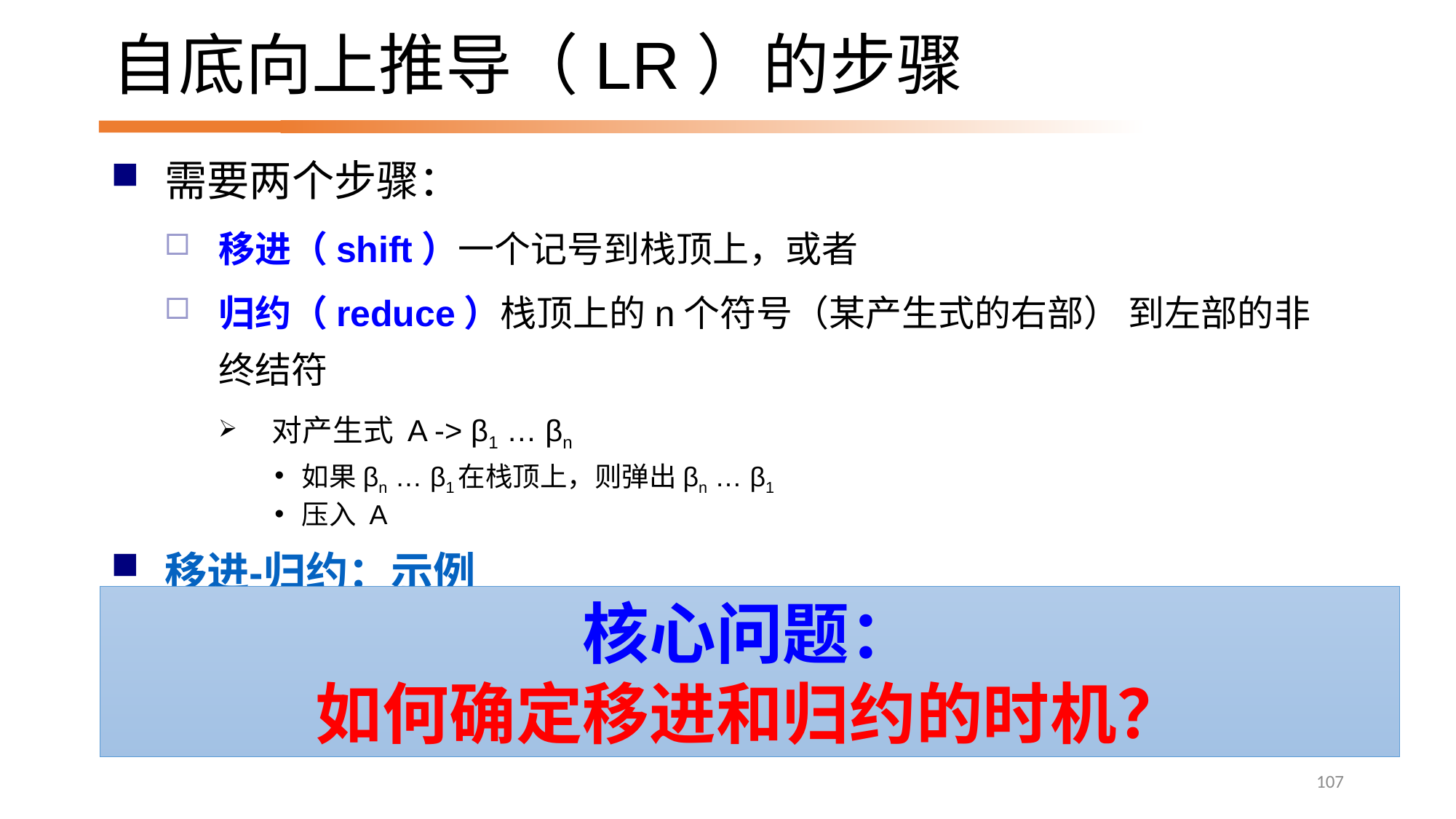

# 自底向上推导（LR）的步骤
需要两个步骤：
移进（shift）一个记号到栈顶上，或者
归约（reduce）栈顶上的n个符号（某产生式的右部） 到左部的非终结符
对产生式 A -> β1 … βn
如果βn … β1在栈顶上，则弹出βn … β1
压入 A
移进-归约：示例
核心问题：
如何确定移进和归约的时机？
107